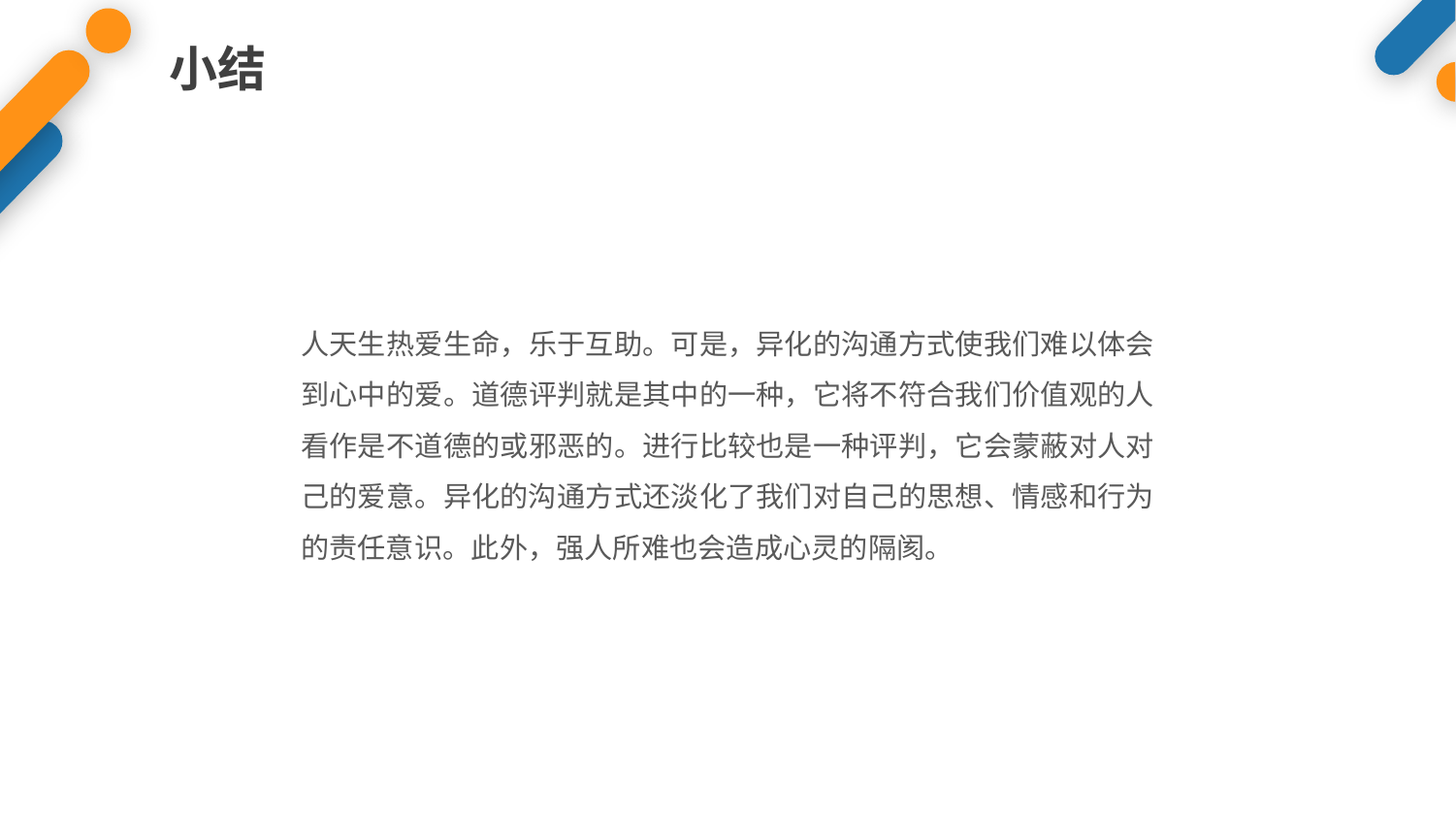

小结
人天生热爱生命，乐于互助。可是，异化的沟通方式使我们难以体会到心中的爱。道德评判就是其中的一种，它将不符合我们价值观的人看作是不道德的或邪恶的。进行比较也是一种评判，它会蒙蔽对人对己的爱意。异化的沟通方式还淡化了我们对自己的思想、情感和行为的责任意识。此外，强人所难也会造成心灵的隔阂。